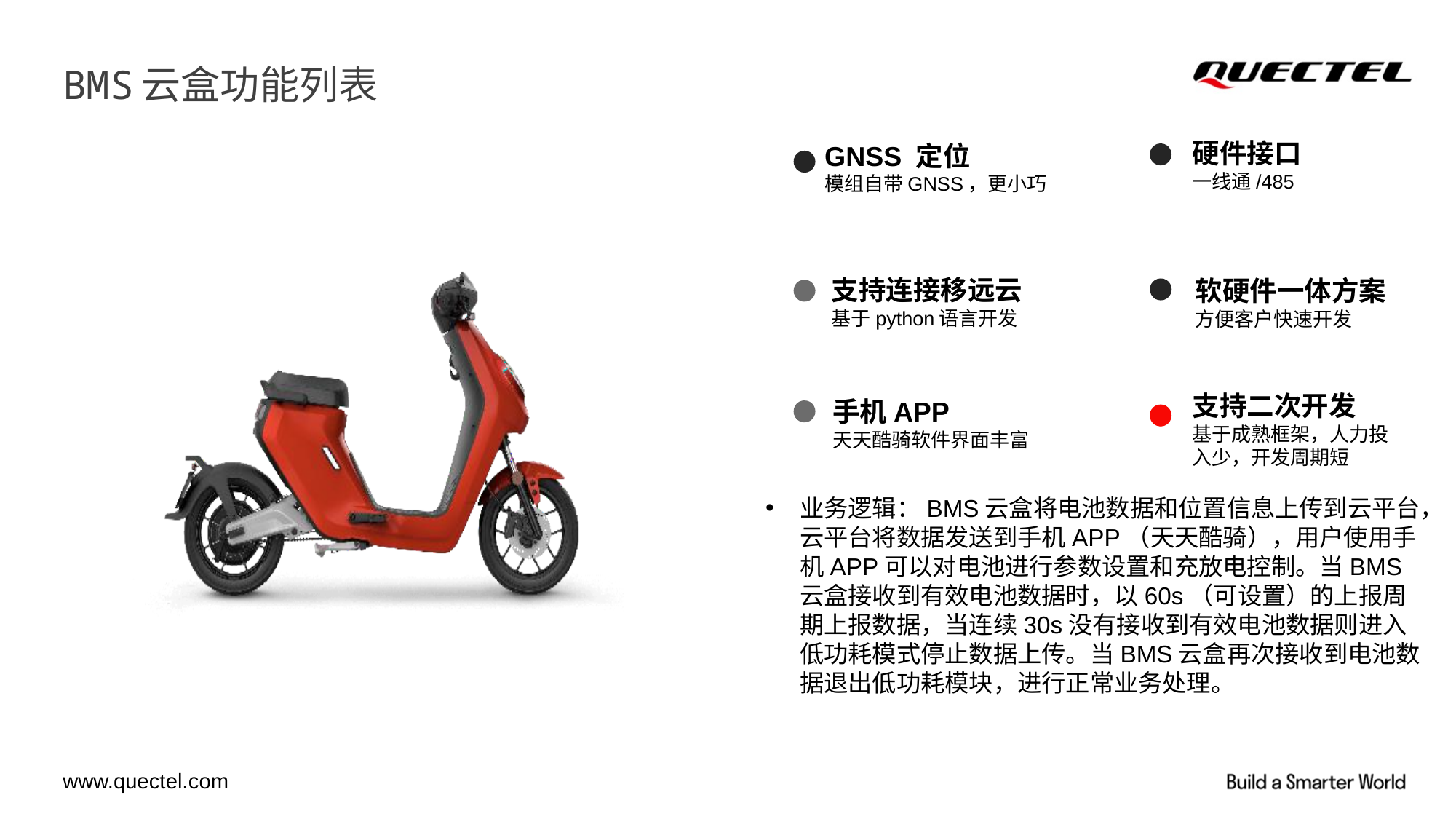

# BMS云盒功能列表
硬件接口
一线通/485
GNSS 定位
模组自带GNSS，更小巧

支持连接移远云
基于python语言开发
软硬件一体方案
方便客户快速开发

支持二次开发
基于成熟框架，人力投入少，开发周期短
手机APP
天天酷骑软件界面丰富

业务逻辑：BMS云盒将电池数据和位置信息上传到云平台，云平台将数据发送到手机APP（天天酷骑），用户使用手机APP可以对电池进行参数设置和充放电控制。当BMS云盒接收到有效电池数据时，以60s（可设置）的上报周期上报数据，当连续30s没有接收到有效电池数据则进入低功耗模式停止数据上传。当BMS云盒再次接收到电池数据退出低功耗模块，进行正常业务处理。